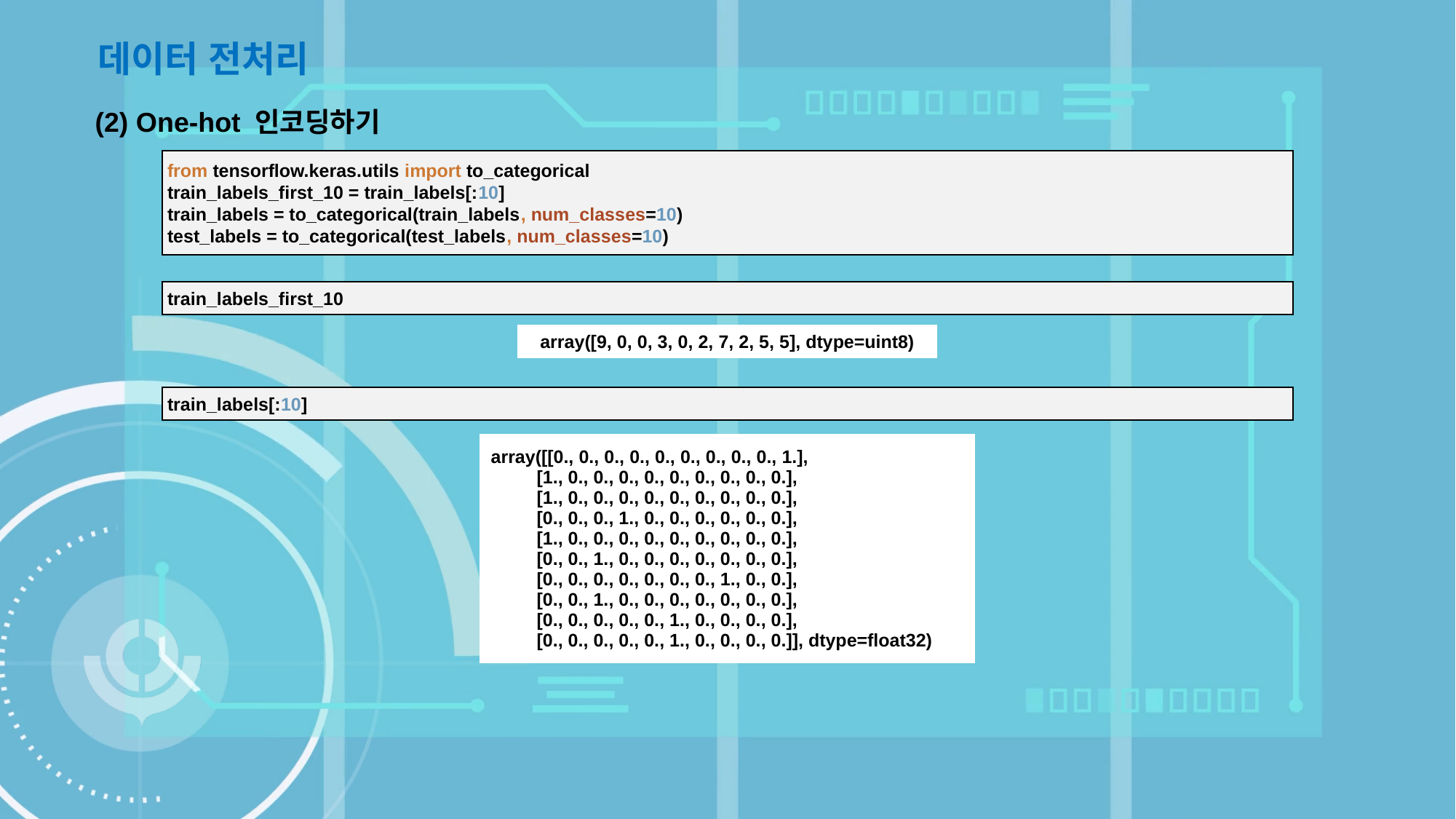

데이터 전처리
(2) One-hot 인코딩하기
from tensorflow.keras.utils import to_categorical
train_labels_first_10 = train_labels[:10]
train_labels = to_categorical(train_labels, num_classes=10)
test_labels = to_categorical(test_labels, num_classes=10)
train_labels_first_10
| array([9, 0, 0, 3, 0, 2, 7, 2, 5, 5], dtype=uint8) |
| --- |
train_labels[:10]
| array([[0., 0., 0., 0., 0., 0., 0., 0., 0., 1.], [1., 0., 0., 0., 0., 0., 0., 0., 0., 0.], [1., 0., 0., 0., 0., 0., 0., 0., 0., 0.], [0., 0., 0., 1., 0., 0., 0., 0., 0., 0.], [1., 0., 0., 0., 0., 0., 0., 0., 0., 0.], [0., 0., 1., 0., 0., 0., 0., 0., 0., 0.], [0., 0., 0., 0., 0., 0., 0., 1., 0., 0.], [0., 0., 1., 0., 0., 0., 0., 0., 0., 0.], [0., 0., 0., 0., 0., 1., 0., 0., 0., 0.], [0., 0., 0., 0., 0., 1., 0., 0., 0., 0.]], dtype=float32) |
| --- |